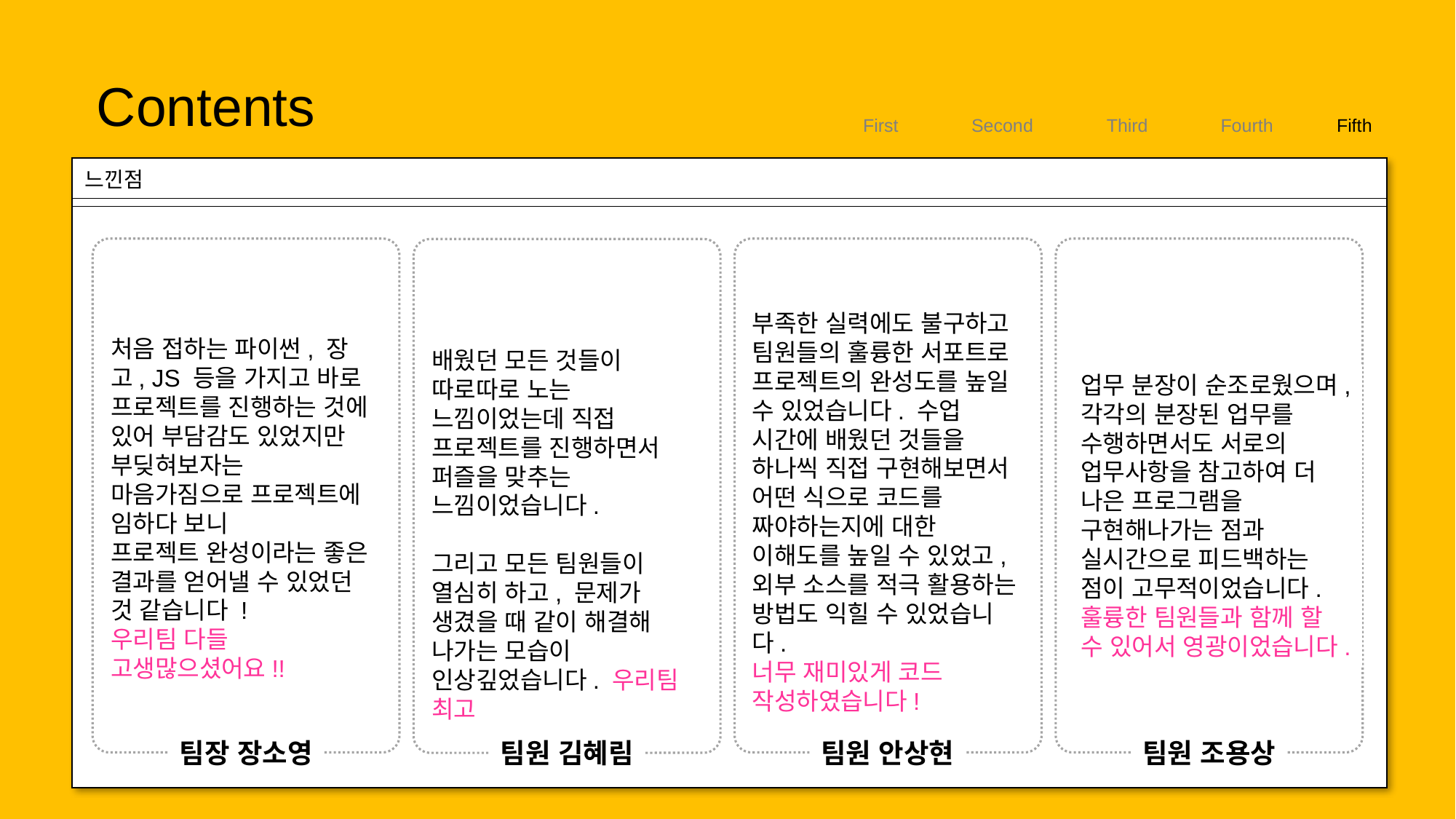

Contents
First
Second
Third
Fourth

Fifth

느낀점

부족한 실력에도 불구하고 팀원들의 훌륭한 서포트로 프로젝트의 완성도를 높일 수 있었습니다. 수업 시간에 배웠던 것들을 하나씩 직접 구현해보면서 어떤 식으로 코드를 짜야하는지에 대한 이해도를 높일 수 있었고, 외부 소스를 적극 활용하는 방법도 익힐 수 있었습니다.
너무 재미있게 코드 작성하였습니다!
처음 접하는 파이썬, 장고, JS 등을 가지고 바로 프로젝트를 진행하는 것에 있어 부담감도 있었지만
부딪혀보자는 마음가짐으로 프로젝트에 임하다 보니
프로젝트 완성이라는 좋은 결과를 얻어낼 수 있었던 것 같습니다 !
우리팀 다들 고생많으셨어요!!
배웠던 모든 것들이 따로따로 노는 느낌이었는데 직접 프로젝트를 진행하면서 퍼즐을 맞추는 느낌이었습니다.

그리고 모든 팀원들이 열심히 하고, 문제가 생겼을 때 같이 해결해 나가는 모습이 인상깊었습니다. 우리팀 최고
업무 분장이 순조로웠으며, 각각의 분장된 업무를 수행하면서도 서로의 업무사항을 참고하여 더 나은 프로그램을 구현해나가는 점과 실시간으로 피드백하는 점이 고무적이었습니다. 훌륭한 팀원들과 함께 할 수 있어서 영광이었습니다.
팀장 장소영
팀원 김혜림
팀원 안상현
팀원 조용상